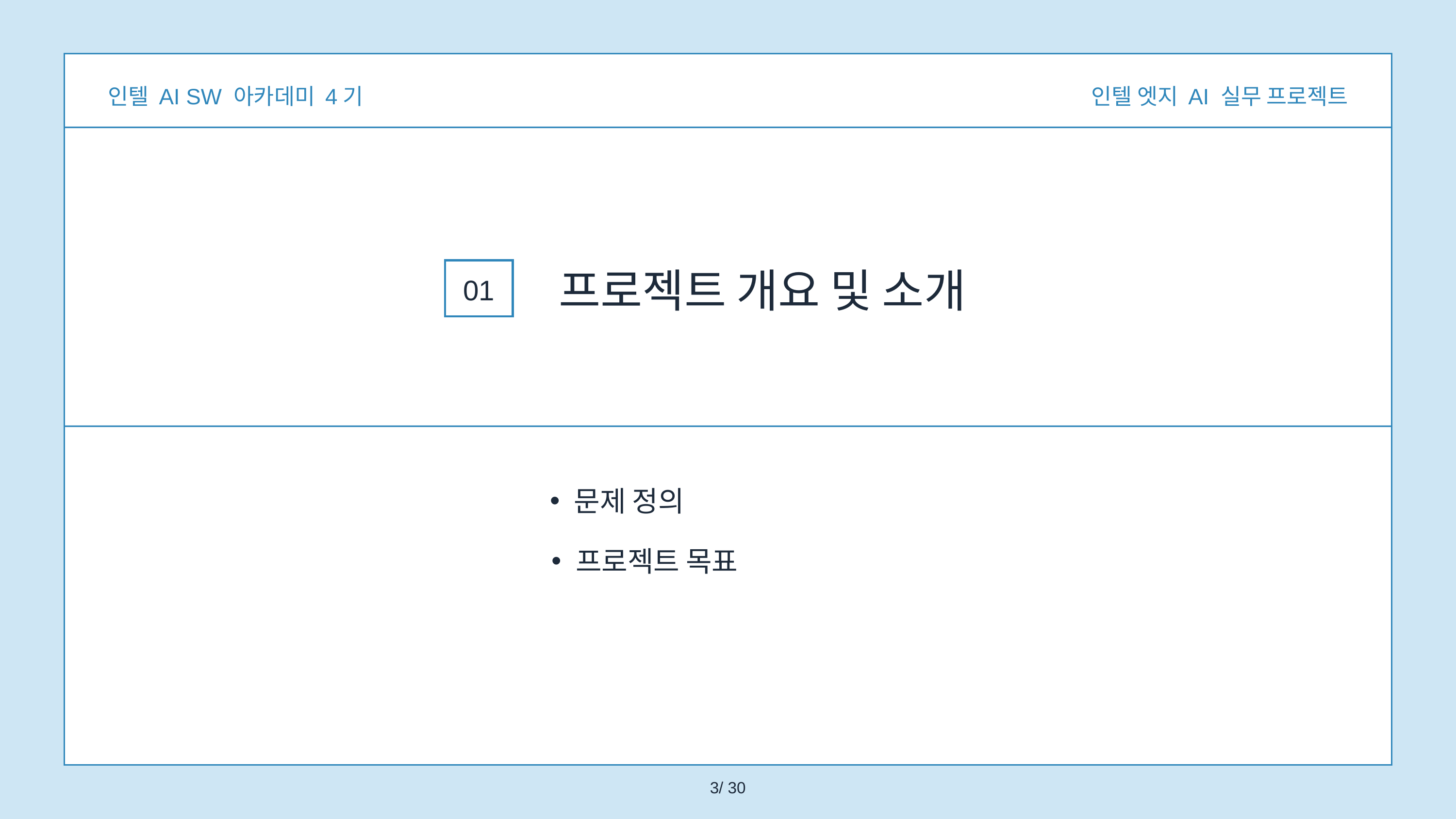

인텔 AI SW 아카데미 4기
인텔 엣지 AI 실무 프로젝트

프로젝트 개요 및 소개
01

문제 정의
프로젝트 목표
3/ 30